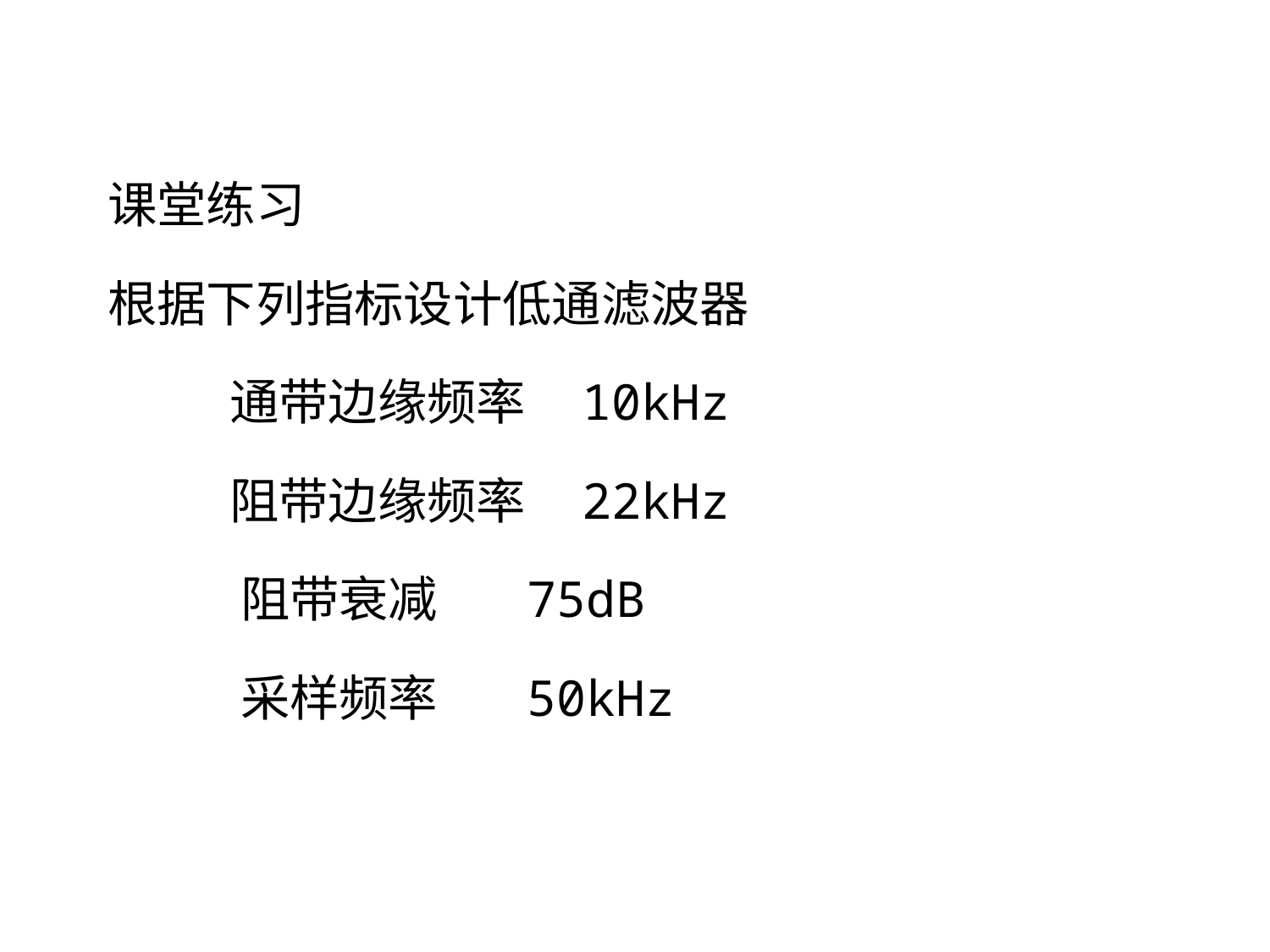

课堂练习
根据下列指标设计低通滤波器
          通带边缘频率    10kHz
          阻带边缘频率    22kHz
           阻带衰减       75dB
           采样频率       50kHz